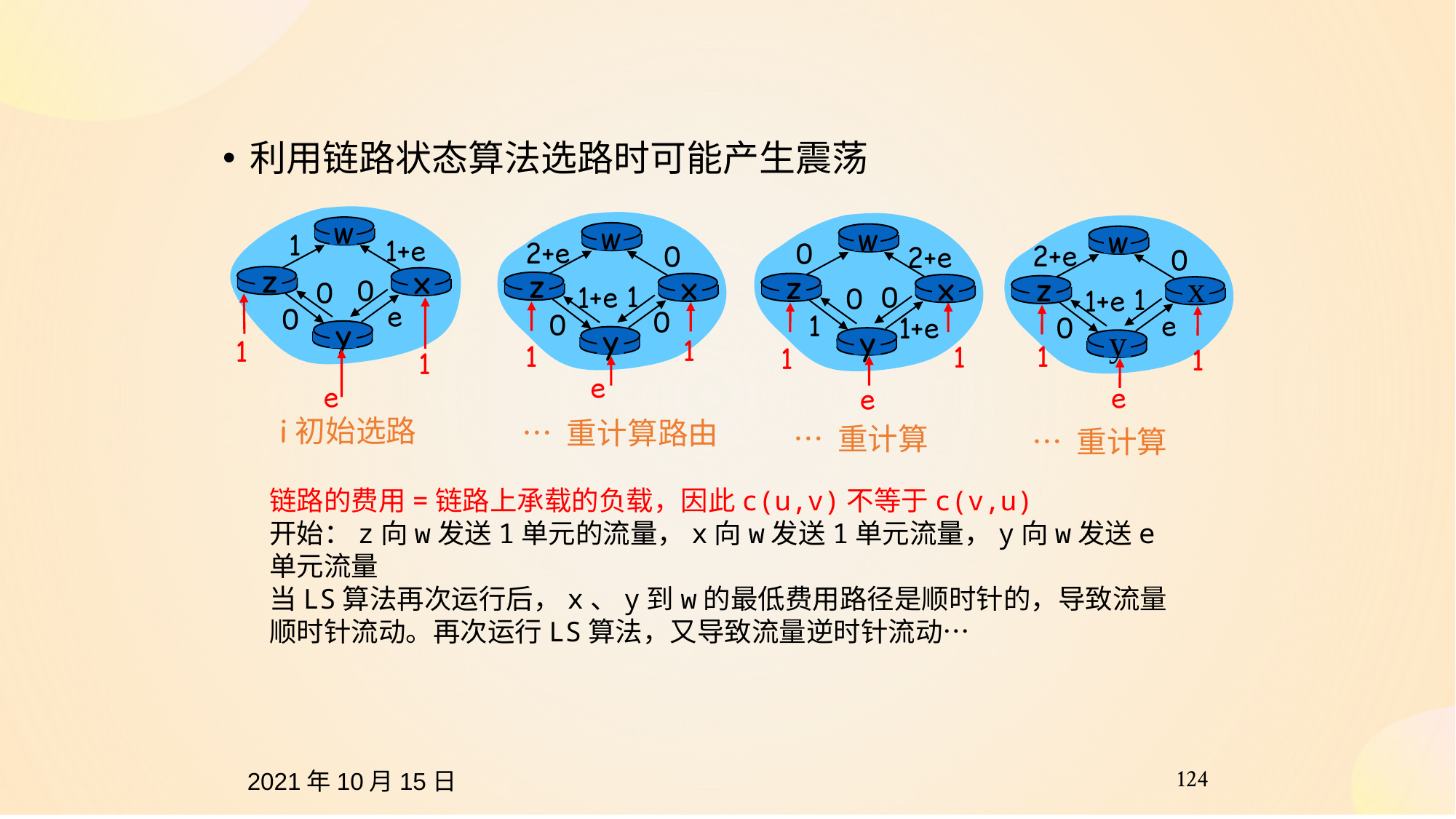

利用链路状态算法选路时可能产生震荡

w

w

w

w

1
1+e
2+e
0
2+e
0
2+e
0

z

x

x

z

z

x

x

z

0
0
1
1+e
0
0
1
1+e

e

0

0

0

e
1

1+e
0

y

y

y

y

1
1

e
i初始选路
… 重计算路由
… 重计算
… 重计算
1
1
1
1
1
1
e
e
e
链路的费用=链路上承载的负载，因此c(u,v)不等于c(v,u)
开始：z向w发送1单元的流量，x向w发送1单元流量，y向w发送e单元流量
当LS算法再次运行后，x、y到w的最低费用路径是顺时针的，导致流量顺时针流动。再次运行LS算法，又导致流量逆时针流动…
124
2021年10月15日